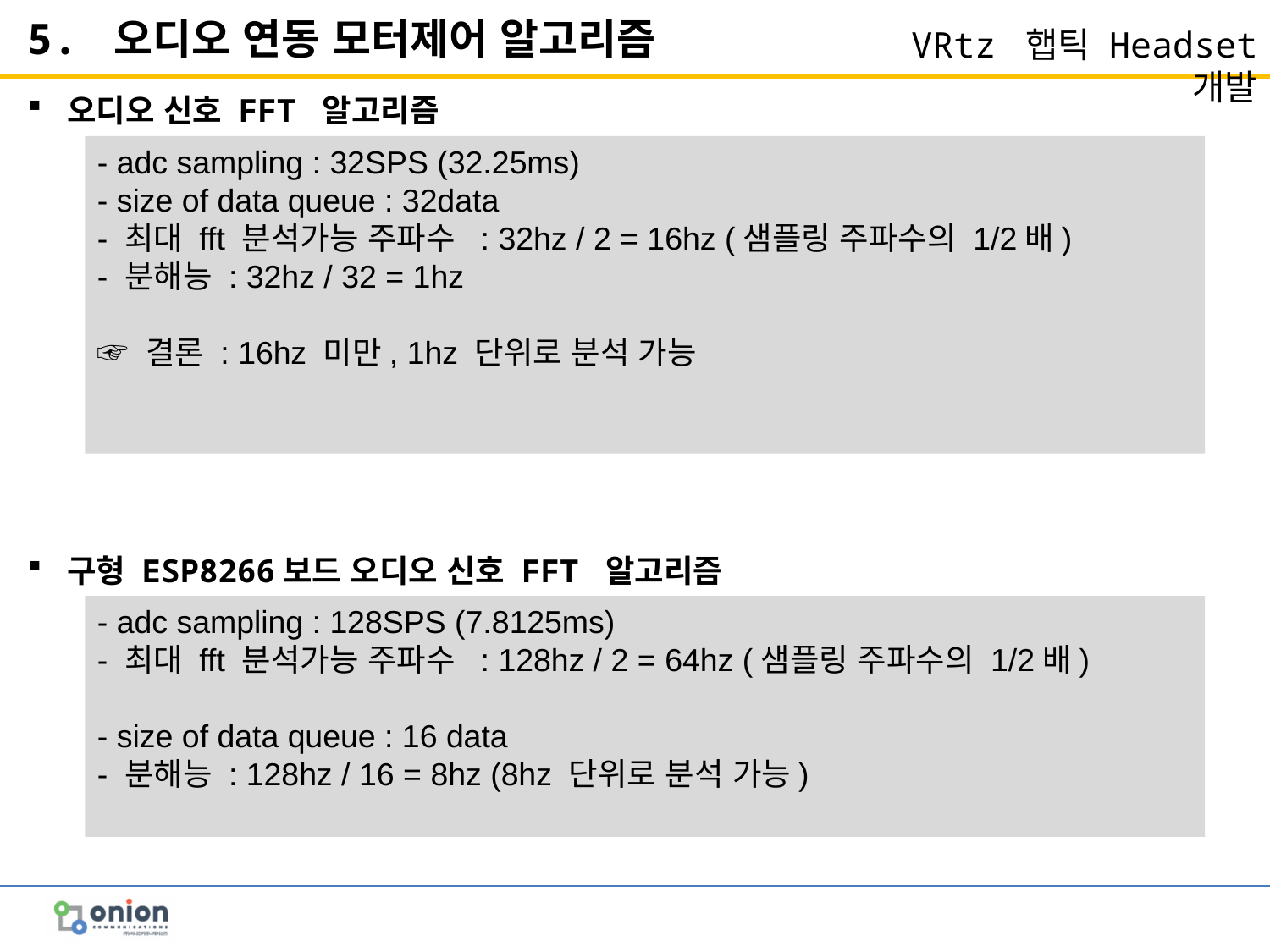

5. 오디오 연동 모터제어 알고리즘
오디오 신호 FFT 알고리즘
- adc sampling : 32SPS (32.25ms)
- size of data queue : 32data
- 최대 fft 분석가능 주파수  : 32hz / 2 = 16hz (샘플링 주파수의 1/2배)
- 분해능 : 32hz / 32 = 1hz

☞ 결론 : 16hz 미만, 1hz 단위로 분석 가능

구형 ESP8266보드 오디오 신호 FFT 알고리즘
- adc sampling : 128SPS (7.8125ms)
- 최대 fft 분석가능 주파수  : 128hz / 2 = 64hz (샘플링 주파수의 1/2배)

- size of data queue : 16 data
- 분해능 : 128hz / 16 = 8hz (8hz 단위로 분석 가능)